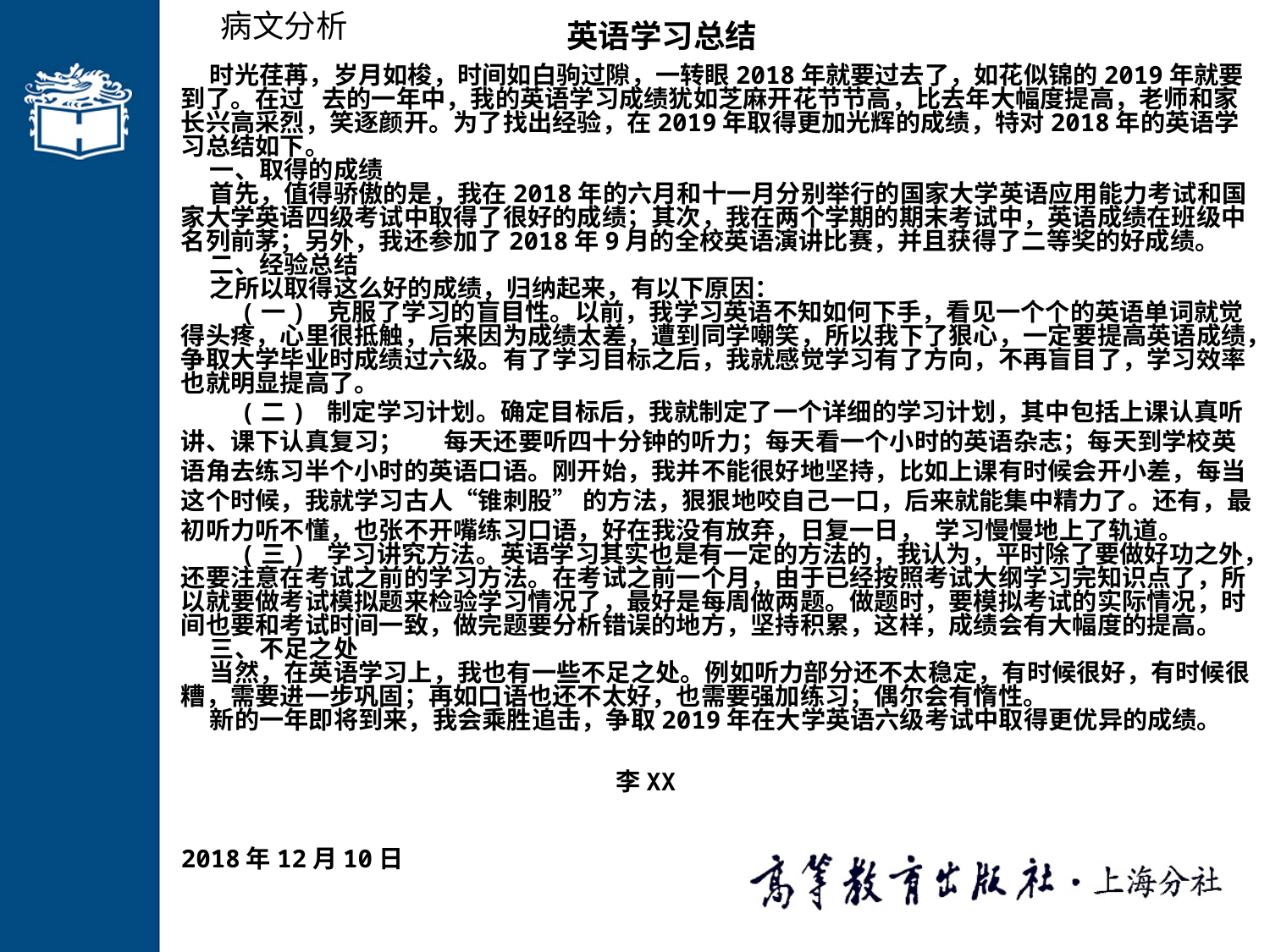

病文分析
       英语学习总结
    时光荏苒，岁月如梭，时间如白驹过隙，一转眼2018年就要过去了，如花似锦的2019年就要到了。在过   去的一年中，我的英语学习成绩犹如芝麻开花节节高，比去年大幅度提高，老师和家长兴高采烈，笑逐颜开。为了找出经验，在2019年取得更加光辉的成绩，特对2018年的英语学习总结如下。
    一、取得的成绩
    首先，值得骄傲的是，我在2018年的六月和十一月分别举行的国家大学英语应用能力考试和国家大学英语四级考试中取得了很好的成绩；其次，我在两个学期的期末考试中，英语成绩在班级中名列前茅；另外，我还参加了2018年9月的全校英语演讲比赛，并且获得了二等奖的好成绩。
    二、经验总结
    之所以取得这么好的成绩，归纳起来，有以下原因：
    (一) 克服了学习的盲目性。以前，我学习英语不知如何下手，看见一个个的英语单词就觉得头疼，心里很抵触，后来因为成绩太差，遭到同学嘲笑，所以我下了狠心，一定要提高英语成绩，争取大学毕业时成绩过六级。有了学习目标之后，我就感觉学习有了方向，不再盲目了，学习效率也就明显提高了。
    (二) 制定学习计划。确定目标后，我就制定了一个详细的学习计划，其中包括上课认真听讲、课下认真复习；       每天还要听四十分钟的听力；每天看一个小时的英语杂志；每天到学校英语角去练习半个小时的英语口语。刚开始，我并不能很好地坚持，比如上课有时候会开小差，每当这个时候，我就学习古人“锥刺股” 的方法，狠狠地咬自己一口，后来就能集中精力了。还有，最初听力听不懂，也张不开嘴练习口语，好在我没有放弃，日复一日，  学习慢慢地上了轨道。
    (三) 学习讲究方法。英语学习其实也是有一定的方法的，我认为，平时除了要做好功之外，还要注意在考试之前的学习方法。在考试之前一个月，由于已经按照考试大纲学习完知识点了，所以就要做考试模拟题来检验学习情况了，最好是每周做两题。做题时，要模拟考试的实际情况，时间也要和考试时间一致，做完题要分析错误的地方，坚持积累，这样，成绩会有大幅度的提高。
    三、不足之处
    当然，在英语学习上，我也有一些不足之处。例如听力部分还不太稳定，有时候很好，有时候很糟，需要进一步巩固；再如口语也还不太好，也需要强加练习；偶尔会有惰性。
    新的一年即将到来，我会乘胜追击，争取2019年在大学英语六级考试中取得更优异的成绩。

                                                                           李XX
                                                                       2018年12月10日